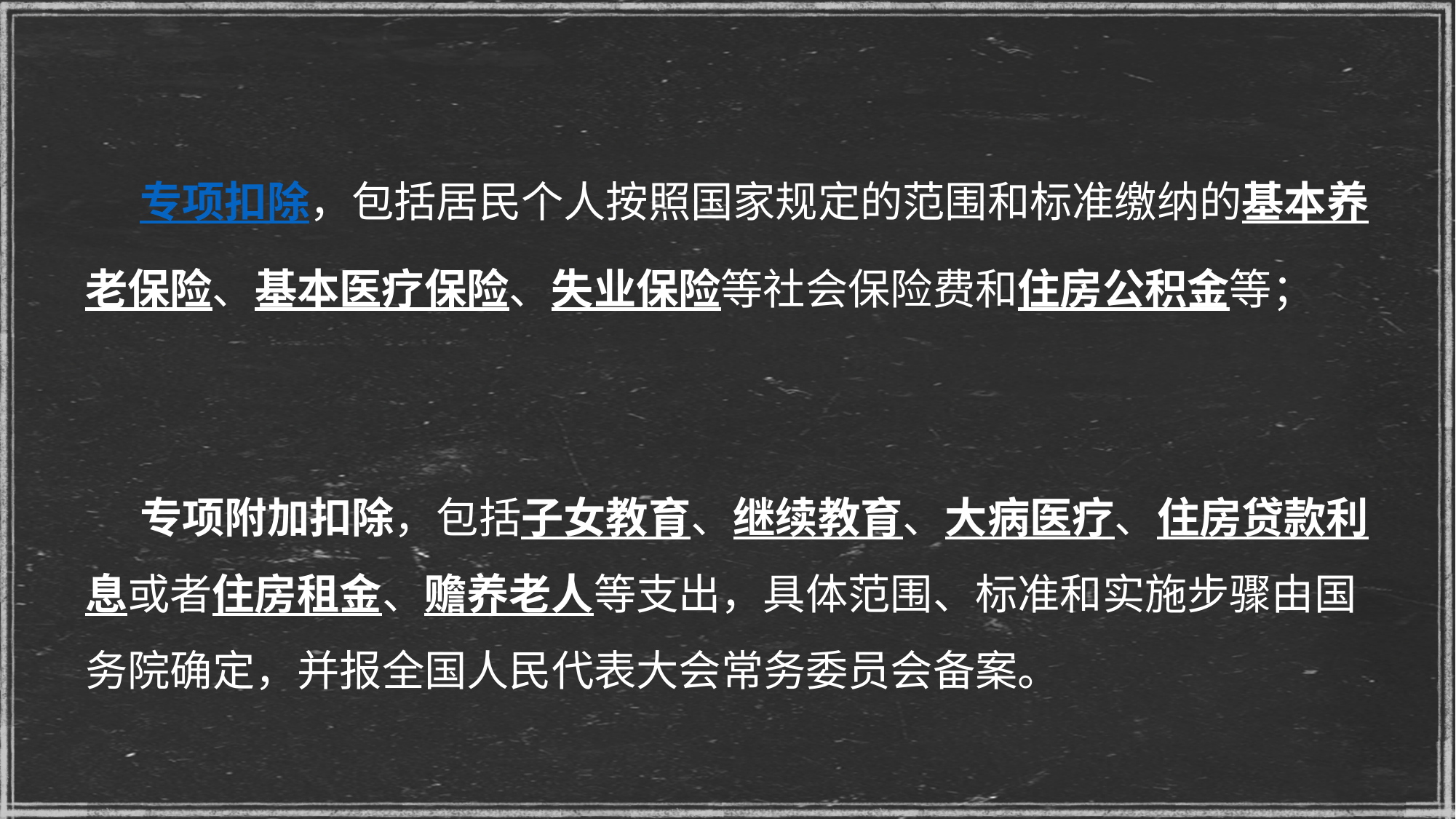

专项扣除，包括居民个人按照国家规定的范围和标准缴纳的基本养老保险、基本医疗保险、失业保险等社会保险费和住房公积金等；

专项附加扣除，包括子女教育、继续教育、大病医疗、住房贷款利息或者住房租金、赡养老人等支出，具体范围、标准和实施步骤由国务院确定，并报全国人民代表大会常务委员会备案。